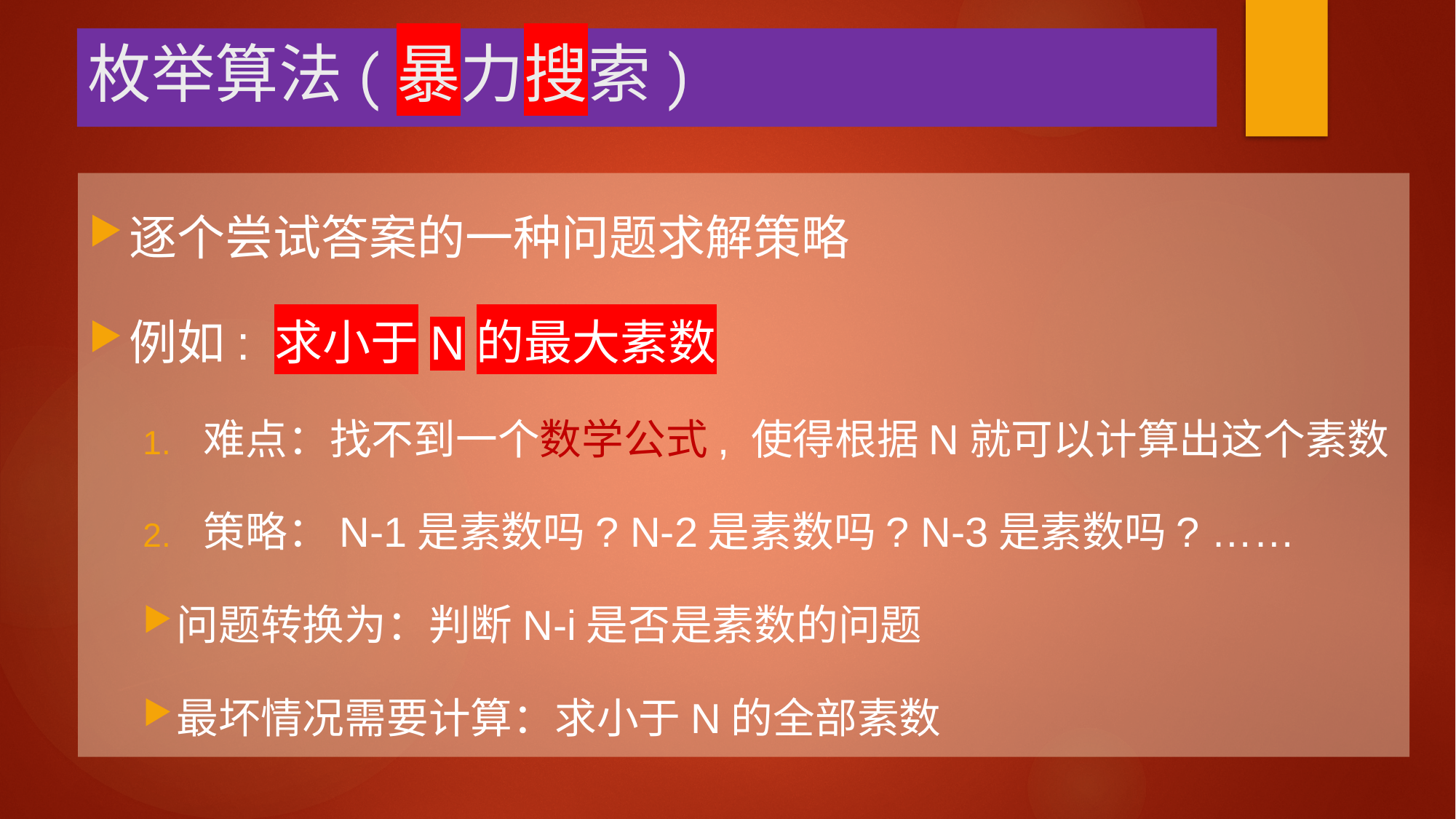

# 枚举算法(暴力搜索)
逐个尝试答案的一种问题求解策略
例如: 求小于N的最大素数
难点：找不到一个数学公式, 使得根据N就可以计算出这个素数
策略：N-1是素数吗? N-2是素数吗? N-3是素数吗? ……
问题转换为：判断N-i是否是素数的问题
最坏情况需要计算：求小于N的全部素数